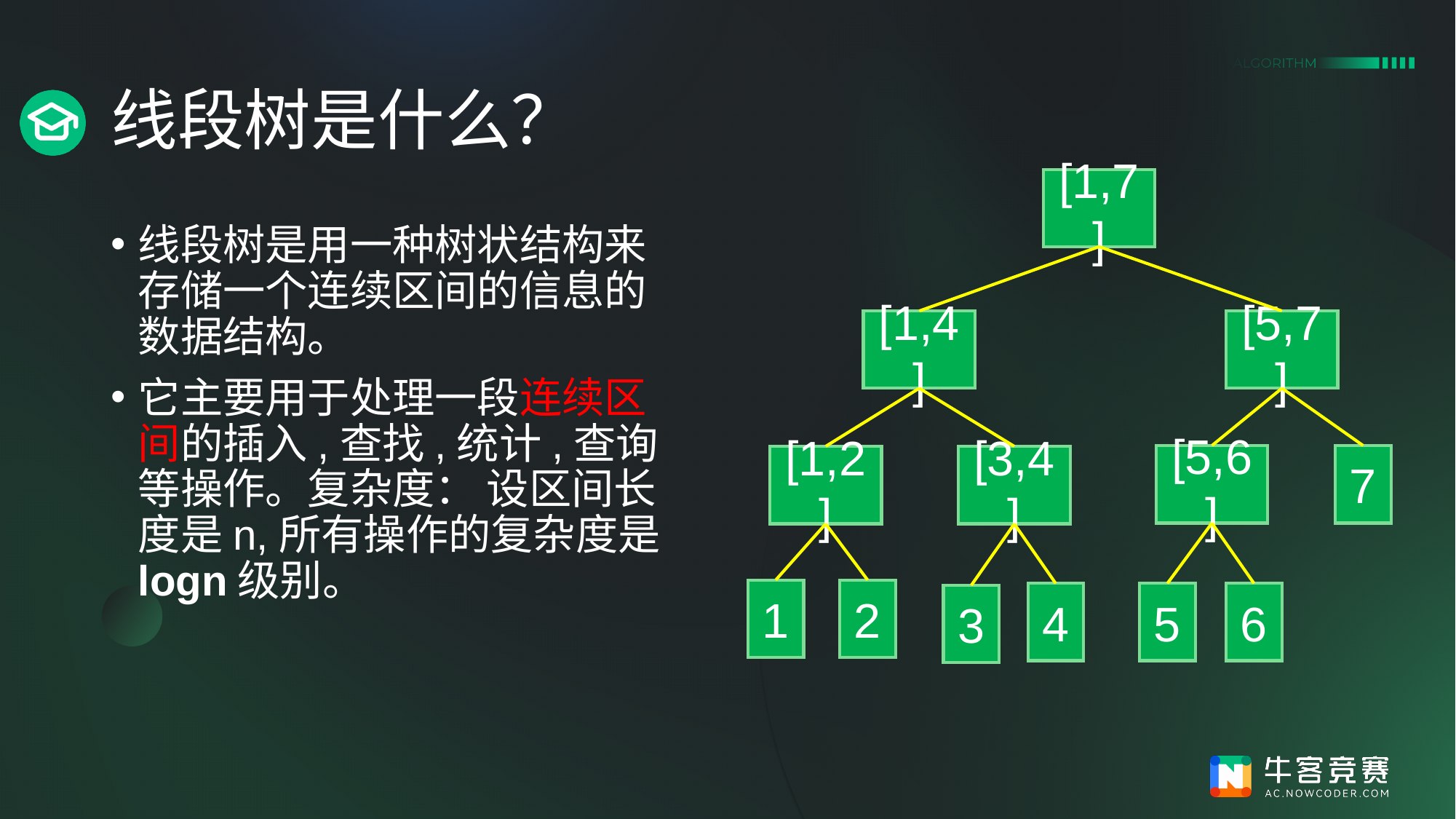

# 线段树是什么？
[1,7]
线段树是用一种树状结构来存储一个连续区间的信息的数据结构。
它主要用于处理一段连续区间的插入,查找,统计,查询等操作。复杂度： 设区间长度是n,所有操作的复杂度是logn级别。

[1,4]
[5,7]
[5,6]
7
[1,2]
[3,4]
1
2
4
5
6
3